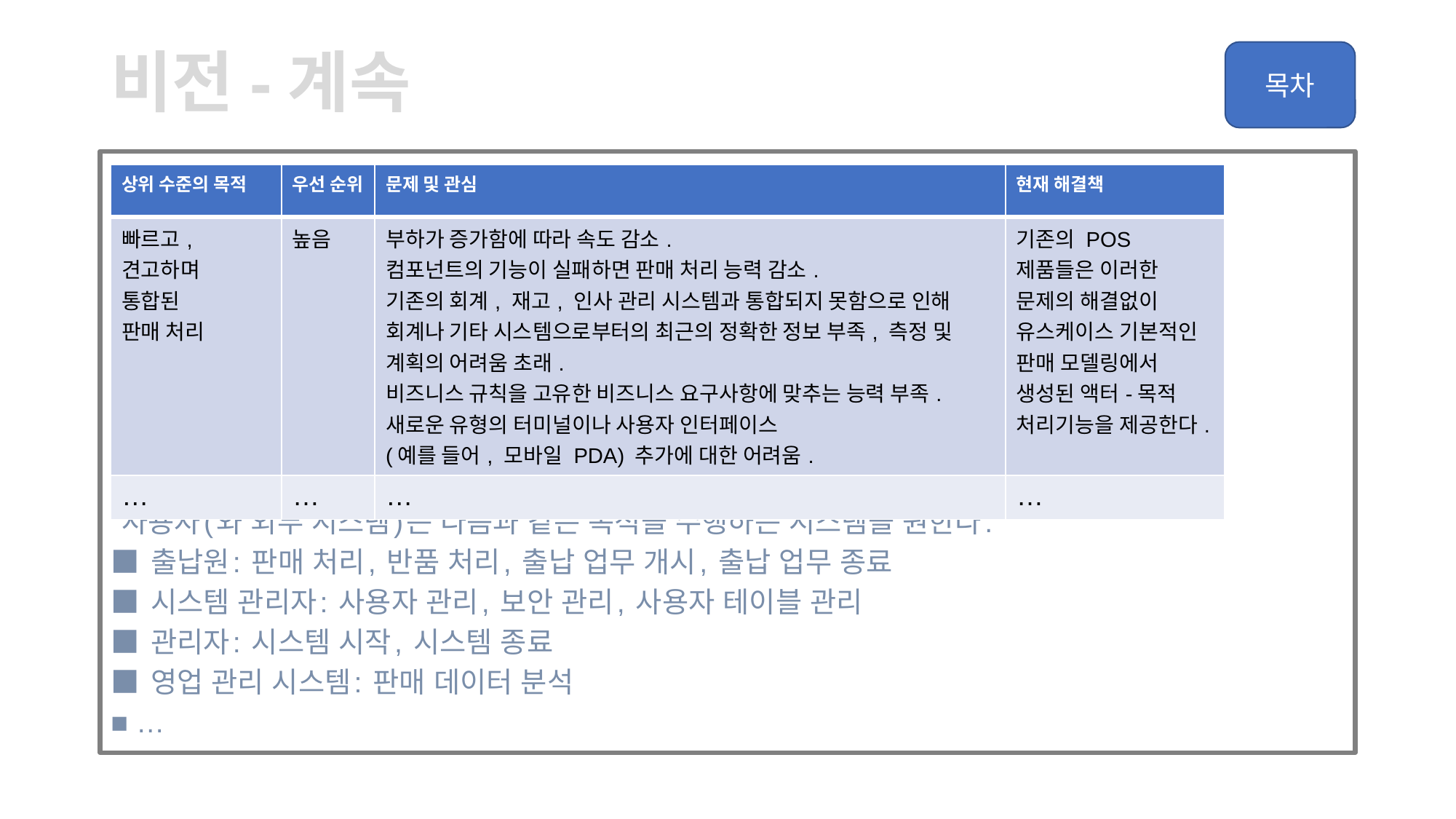

# 비전-계속

사용자 수준의 목적
 사용자(와 외부 시스템)는 다음과 같은 목적을 수행하는 시스템을 원한다.
■ 출납원: 판매 처리, 반품 처리, 출납 업무 개시, 출납 업무 종료
■ 시스템 관리자: 사용자 관리, 보안 관리, 사용자 테이블 관리
■ 관리자: 시스템 시작, 시스템 종료
■ 영업 관리 시스템: 판매 데이터 분석
■ …

| 상위 수준의 목적 | 우선 순위 | 문제 및 관심 | 현재 해결책 |
| --- | --- | --- | --- |
| 빠르고, 견고하며 통합된 판매 처리 | 높음 | 부하가 증가함에 따라 속도 감소. 컴포넌트의 기능이 실패하면 판매 처리 능력 감소. 기존의 회계, 재고, 인사 관리 시스템과 통합되지 못함으로 인해 회계나 기타 시스템으로부터의 최근의 정확한 정보 부족, 측정 및 계획의 어려움 초래. 비즈니스 규칙을 고유한 비즈니스 요구사항에 맞추는 능력 부족. 새로운 유형의 터미널이나 사용자 인터페이스 (예를 들어, 모바일 PDA) 추가에 대한 어려움. | 기존의 POS 제품들은 이러한 문제의 해결없이 유스케이스 기본적인 판매 모델링에서 생성된 액터-목적 처리기능을 제공한다. |
| … | … | … | … |